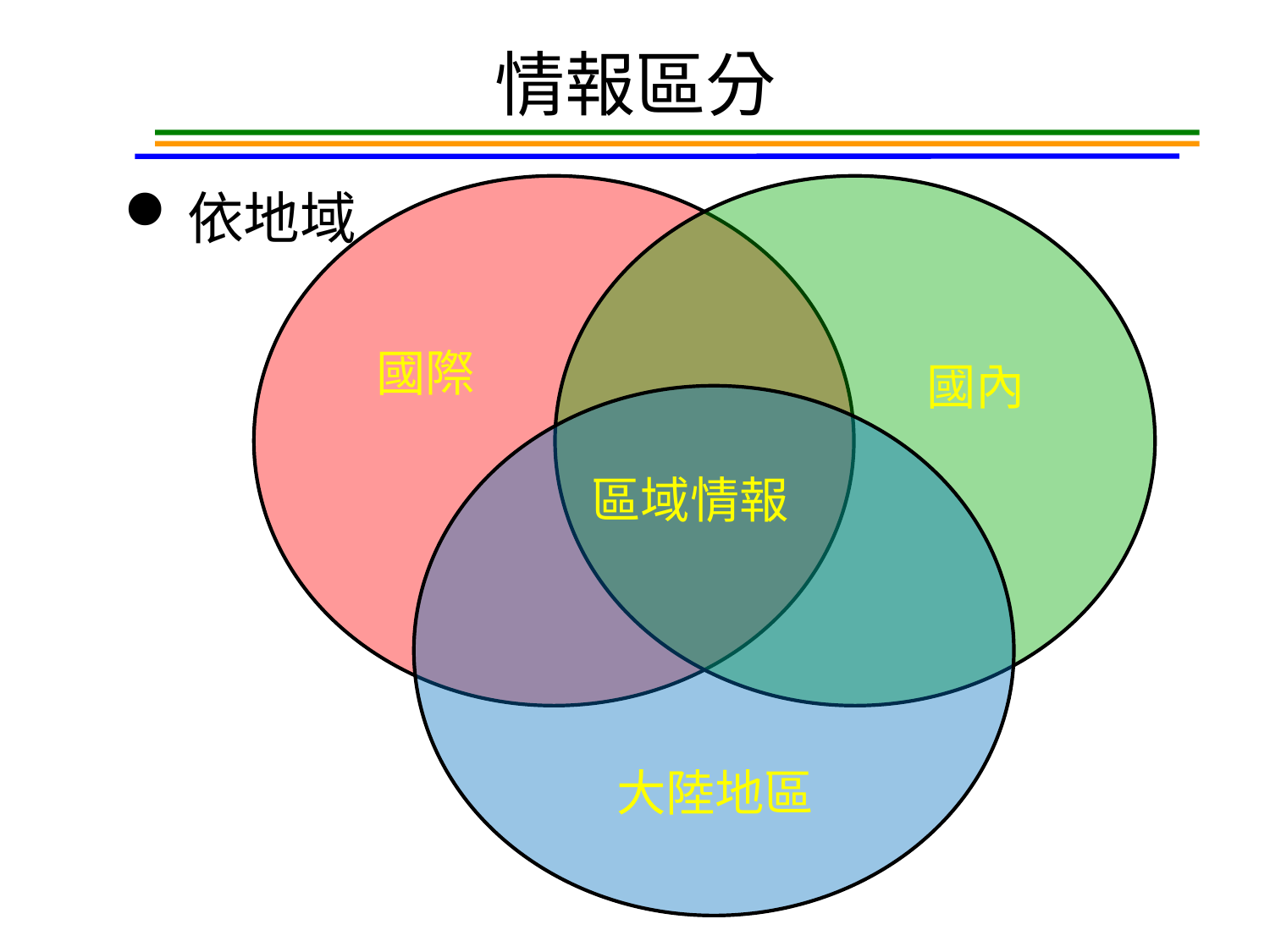

# 情報區分
依地域

國際
國內

區域情報

大陸地區